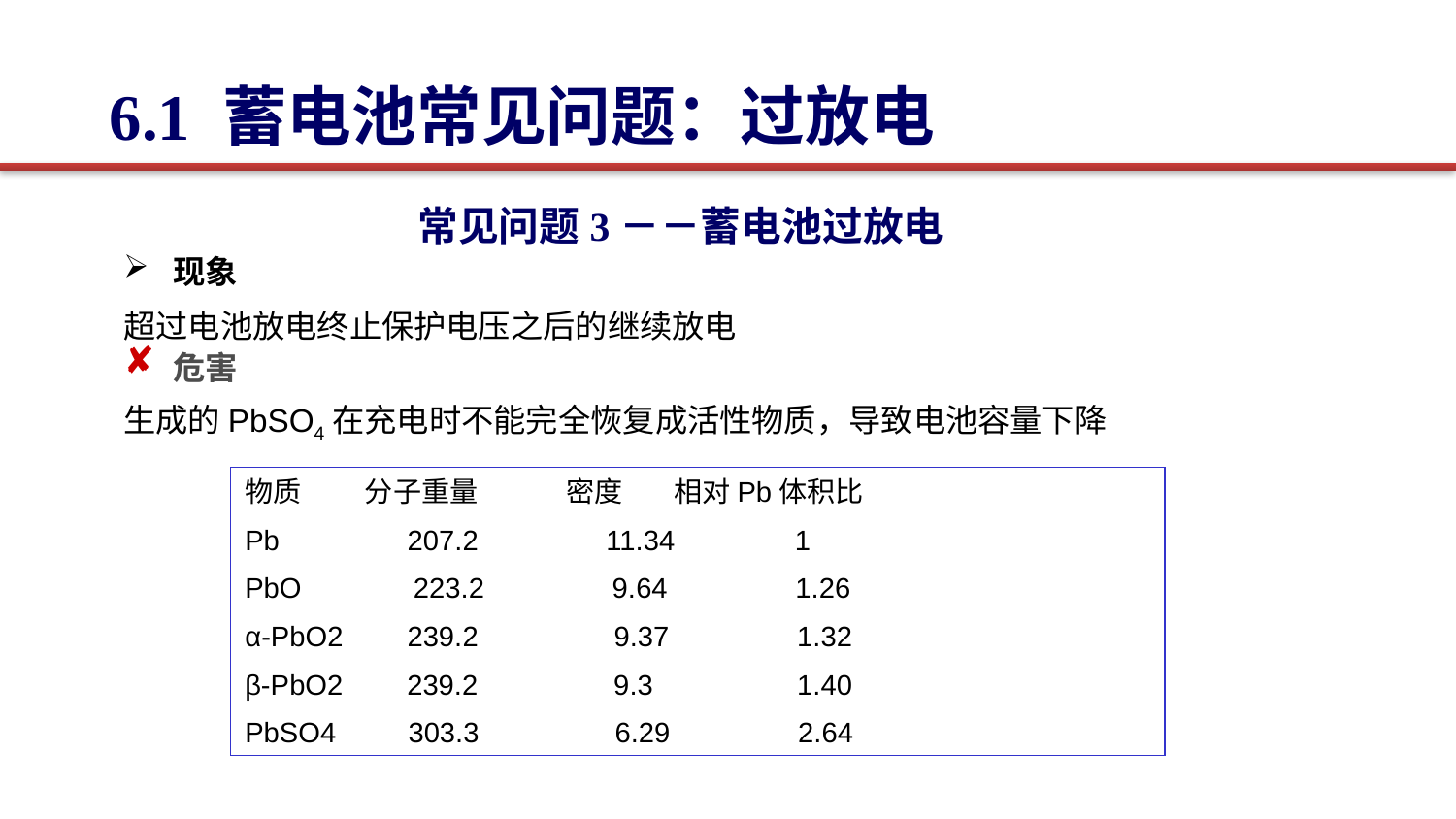

6.1 蓄电池常见问题：过放电

常见问题3－－蓄电池过放电
 现象
超过电池放电终止保护电压之后的继续放电
 危害
生成的PbSO4在充电时不能完全恢复成活性物质，导致电池容量下降
物质          分子重量              密度        相对Pb体积比
Pb                207.2                11.34               1
PbO              223.2                9.64                1.26
α-PbO2        239.2                 9.37                1.32
β-PbO2        239.2                 9.3                  1.40
PbSO4         303.3                 6.29                2.64